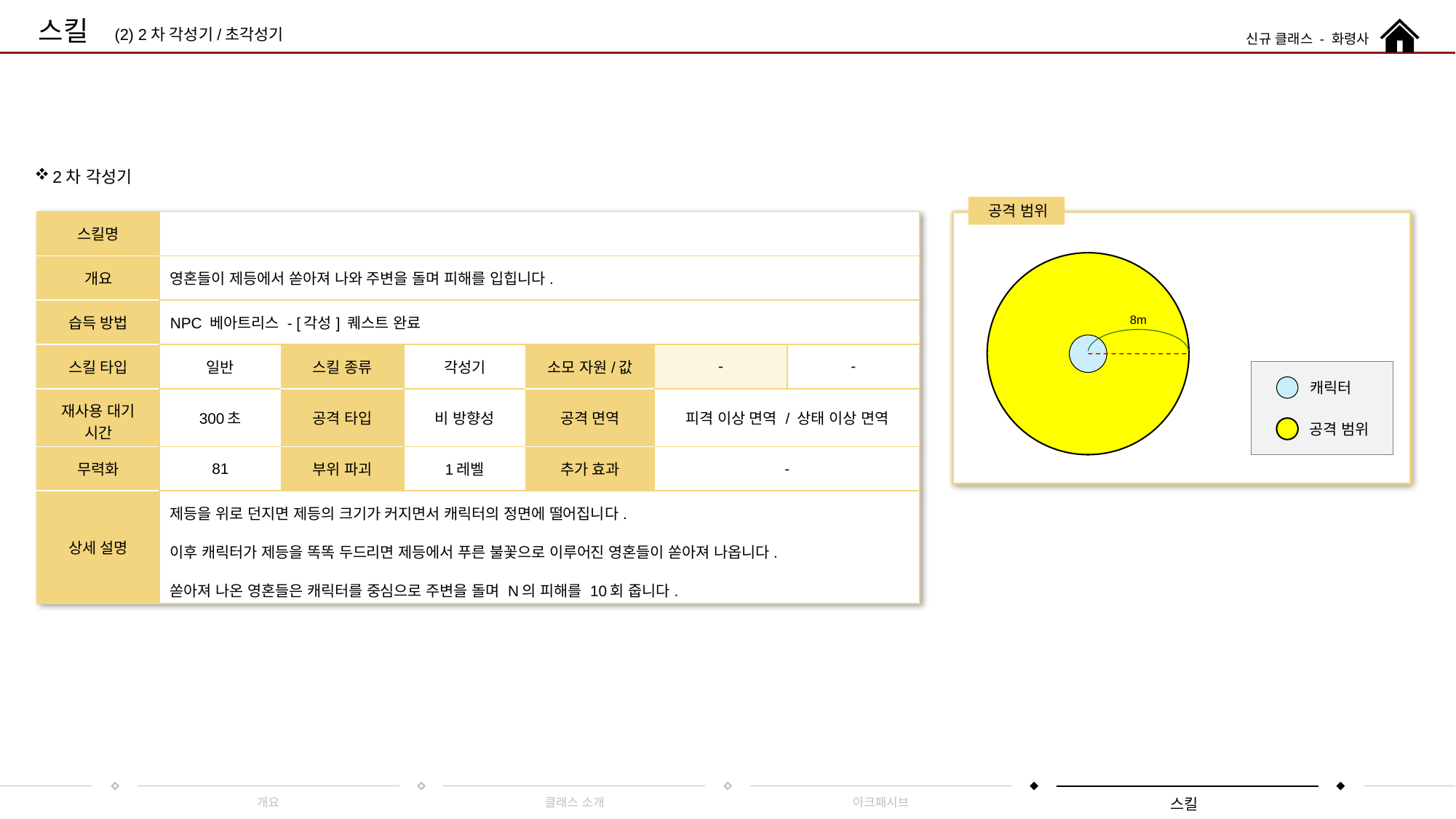

# 4.스킬 (2)2차 각성기/초각성기 - 2차 각성기 소개
스킬

신규 클래스 - 화령사
(2) 2차 각성기/초각성기

2차 각성기
공격 범위

| 스킬명 |  |  |  |  |  |  |
| --- | --- | --- | --- | --- | --- | --- |
| 개요 | 영혼들이 제등에서 쏟아져 나와 주변을 돌며 피해를 입힙니다. |  |  |  |  |  |
| 습득 방법 | NPC 베아트리스 - [각성] 퀘스트 완료 |  |  |  |  |  |
| 스킬 타입 | 일반 | 스킬 종류 | 각성기 | 소모 자원/값 | - | - |
| 재사용 대기 시간 | 300초 | 공격 타입 | 비 방향성 | 공격 면역 | 피격 이상 면역 / 상태 이상 면역 |  |
| 무력화 | 81 | 부위 파괴 | 1레벨 | 추가 효과 | - |  |
| 상세 설명 | 제등을 위로 던지면 제등의 크기가 커지면서 캐릭터의 정면에 떨어집니다. 이후 캐릭터가 제등을 똑똑 두드리면 제등에서 푸른 불꽃으로 이루어진 영혼들이 쏟아져 나옵니다. 쏟아져 나온 영혼들은 캐릭터를 중심으로 주변을 돌며 N의 피해를 10회 줍니다. |  |  |  |  |  |

8m

캐릭터

공격 범위

개요
클래스 소개
아크패시브
스킬